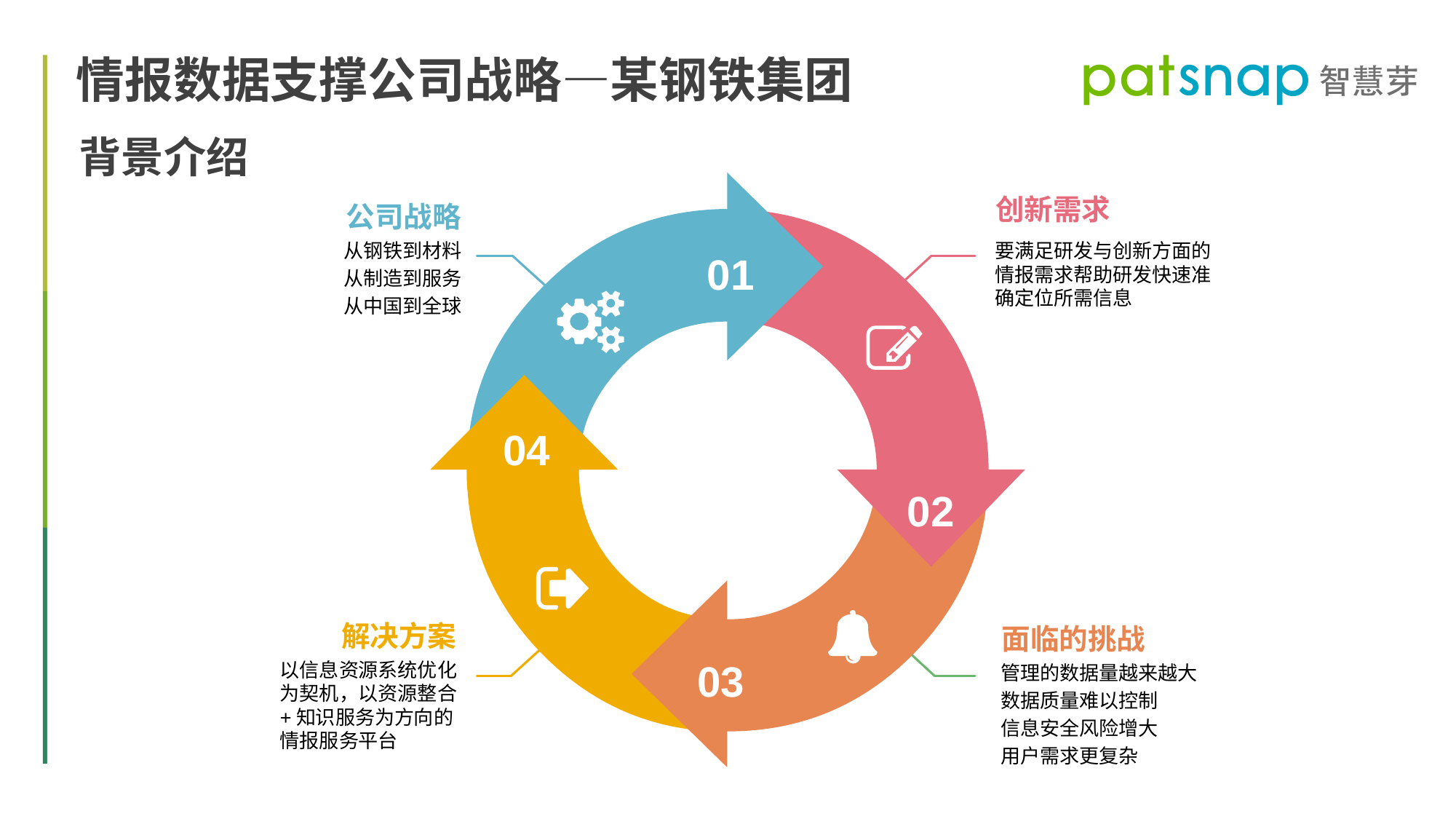

情报数据支撑公司战略—某钢铁集团
背景介绍

创新需求
公司战略
从钢铁到材料
从制造到服务
从中国到全球

要满足研发与创新方面的情报需求帮助研发快速准确定位所需信息

01

04

02

解决方案
以信息资源系统优化为契机，以资源整合+知识服务为方向的情报服务平台
面临的挑战
管理的数据量越来越大
数据质量难以控制
信息安全风险增大
用户需求更复杂
03